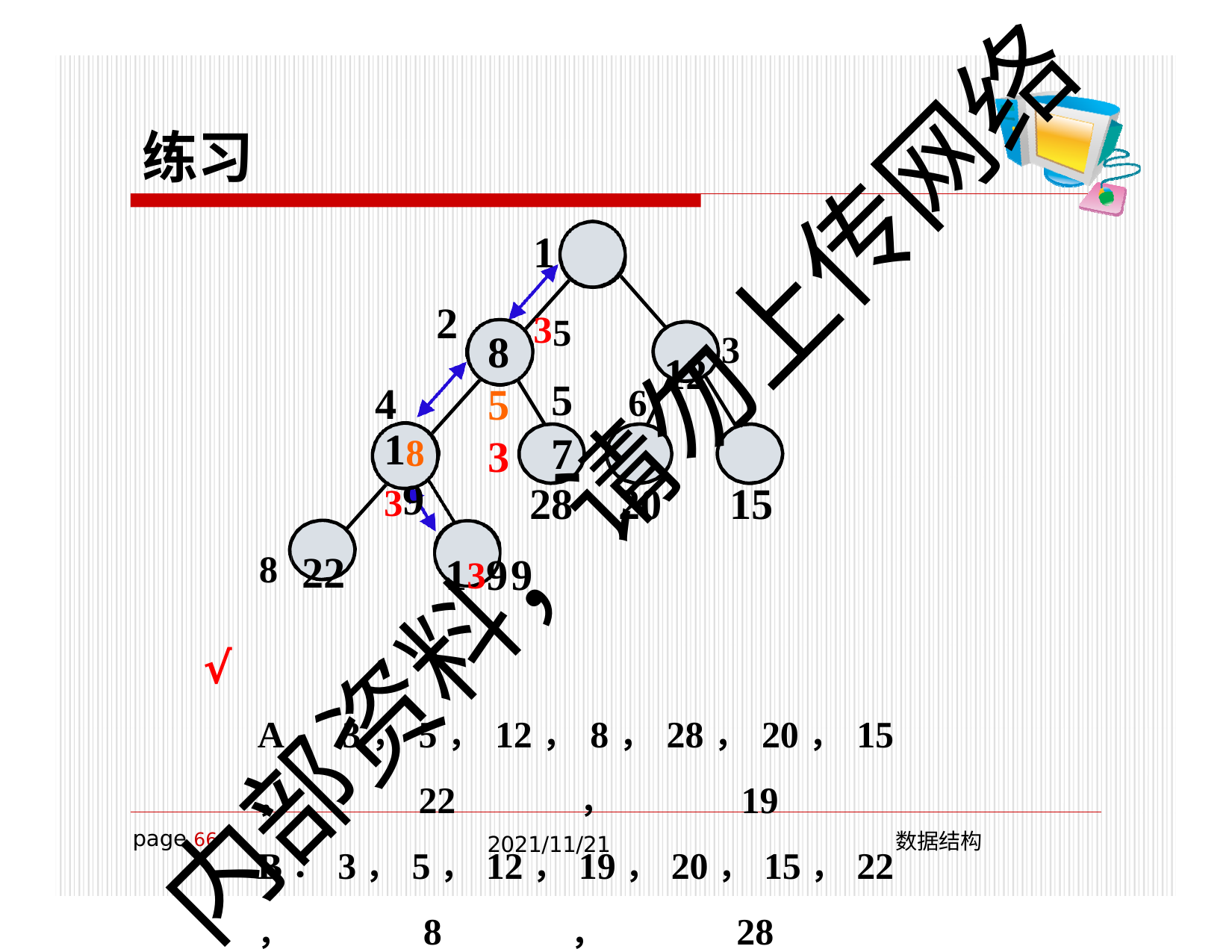

# 练习

1	35

2

12 3
853

4
1839
5	6	7
28	20	15

内部资料，请勿上传网络

8	22
139	9
√ A．3，5，12，8，28，20，15，22，19  B．3，5，12，19，20，15，22，8，28  C．3，8，12，5，20，15，22，28，19  D．3，12，5，8，28，20，15，22，19

page 66
2021/11/21
数据结构